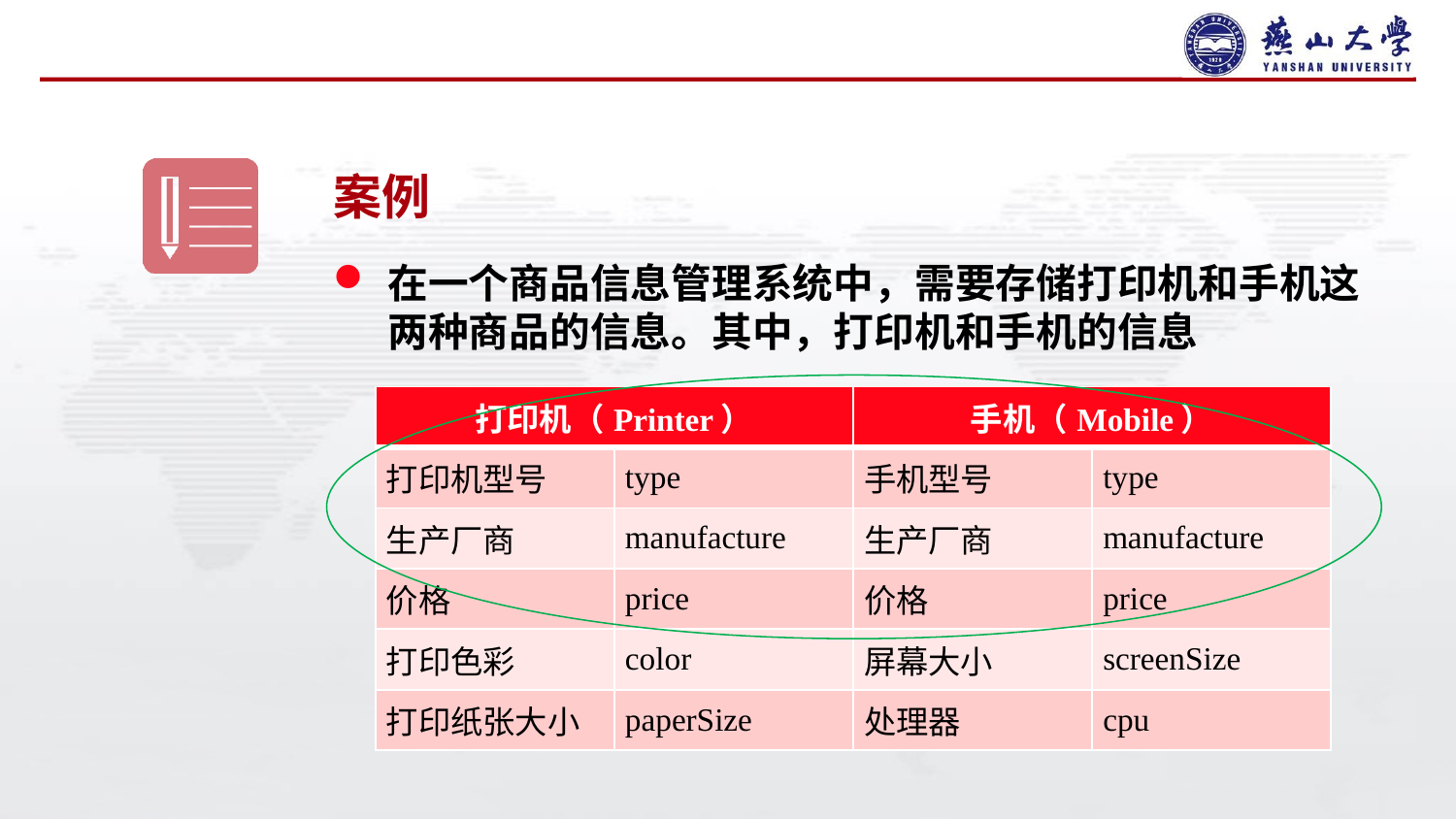

#
案例
在一个商品信息管理系统中，需要存储打印机和手机这两种商品的信息。其中，打印机和手机的信息

| 打印机（Printer） |  | 手机（Mobile） |  |
| --- | --- | --- | --- |
| 打印机型号 | type | 手机型号 | type |
| 生产厂商 | manufacture | 生产厂商 | manufacture |
| 价格 | price | 价格 | price |
| 打印色彩 | color | 屏幕大小 | screenSize |
| 打印纸张大小 | paperSize | 处理器 | cpu |